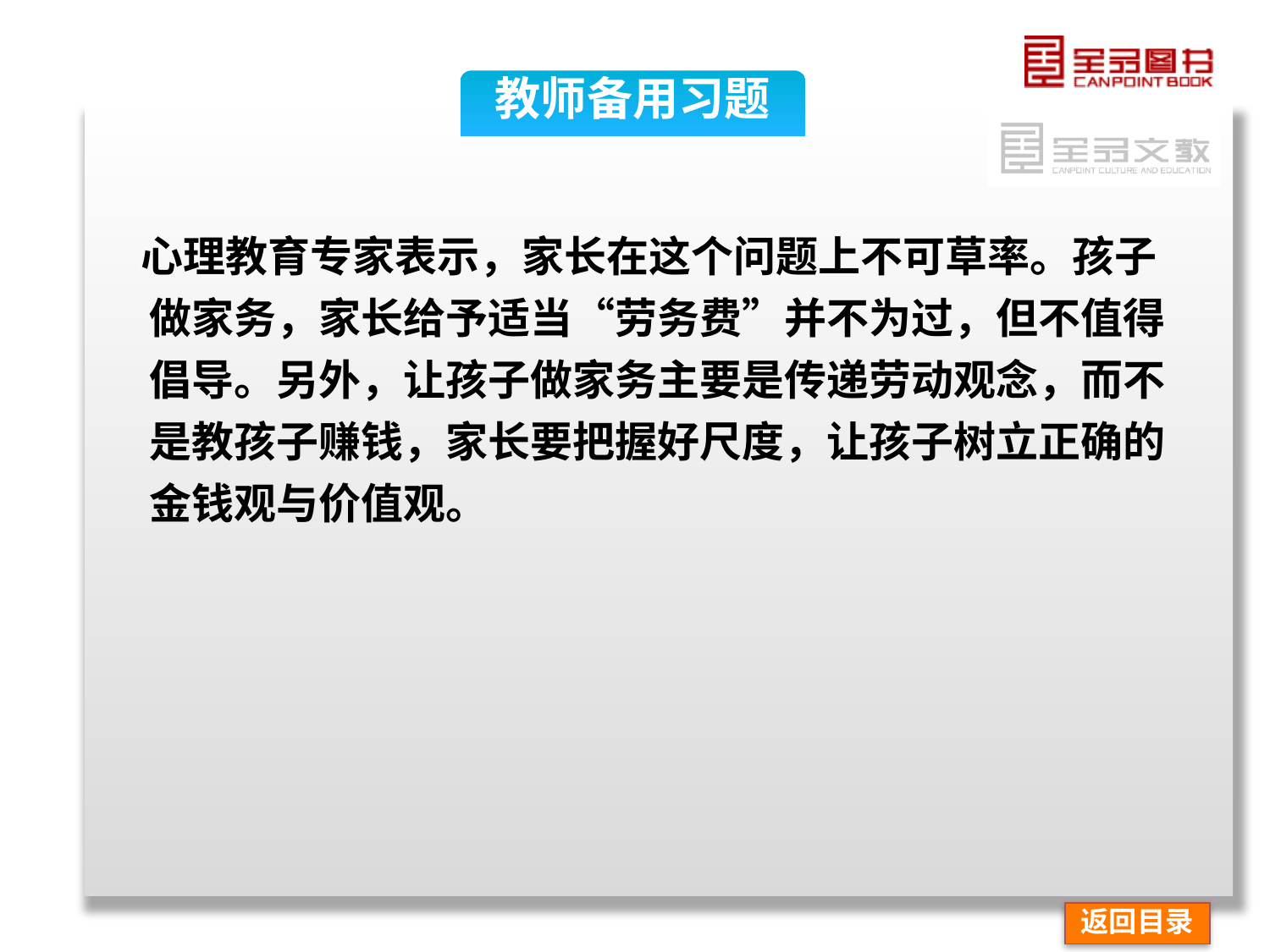

教师备用习题
  心理教育专家表示，家长在这个问题上不可草率。孩子做家务，家长给予适当“劳务费”并不为过，但不值得倡导。另外，让孩子做家务主要是传递劳动观念，而不是教孩子赚钱，家长要把握好尺度，让孩子树立正确的金钱观与价值观。

返回目录